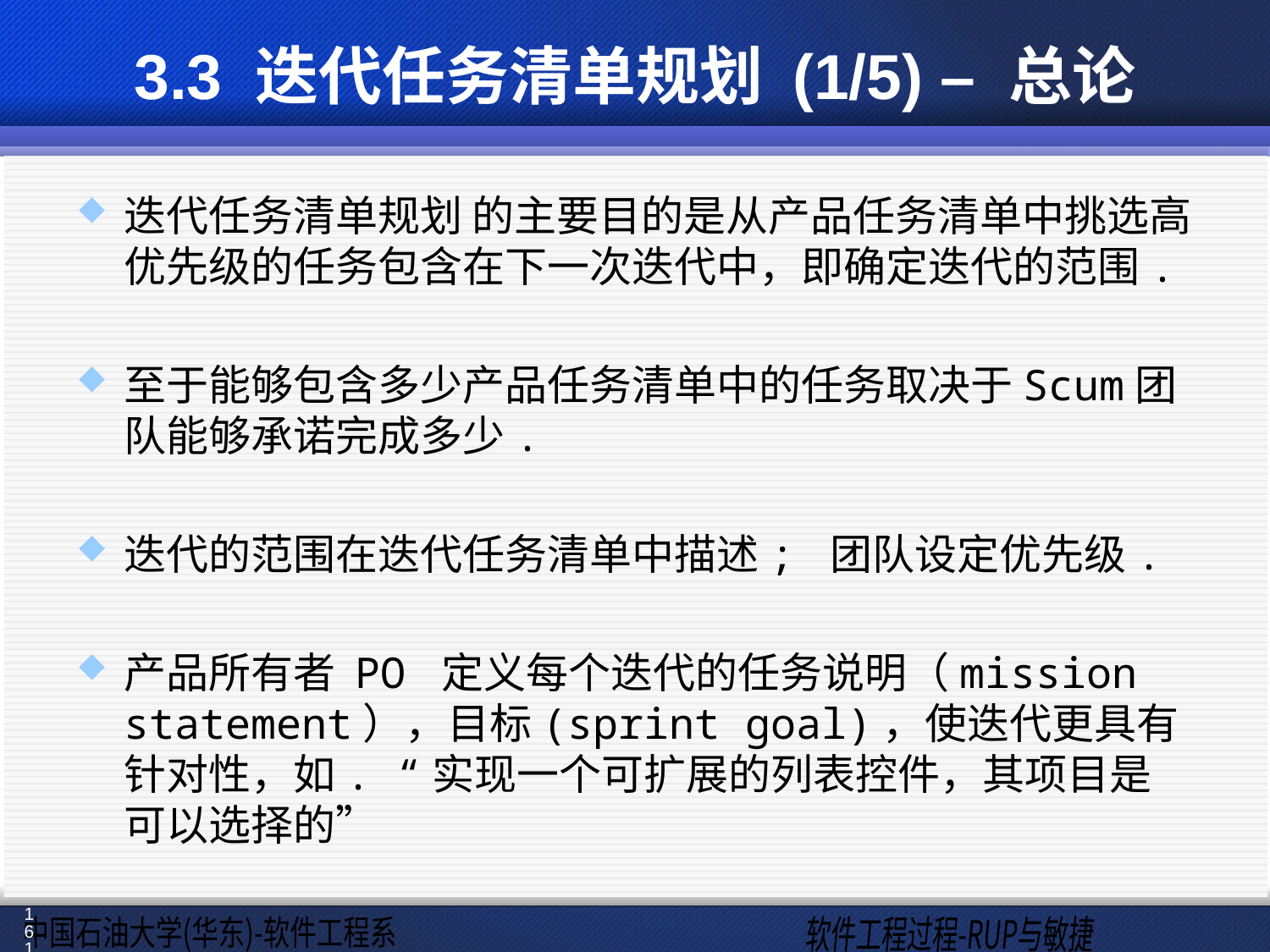

# 3.3 迭代任务清单规划 (1/5) – 总论
迭代任务清单规划 的主要目的是从产品任务清单中挑选高优先级的任务包含在下一次迭代中，即确定迭代的范围.

至于能够包含多少产品任务清单中的任务取决于Scum团队能够承诺完成多少.

迭代的范围在迭代任务清单中描述; 团队设定优先级.

产品所有者 PO 定义每个迭代的任务说明（mission statement），目标(sprint goal)，使迭代更具有针对性，如. “实现一个可扩展的列表控件，其项目是可以选择的”

161